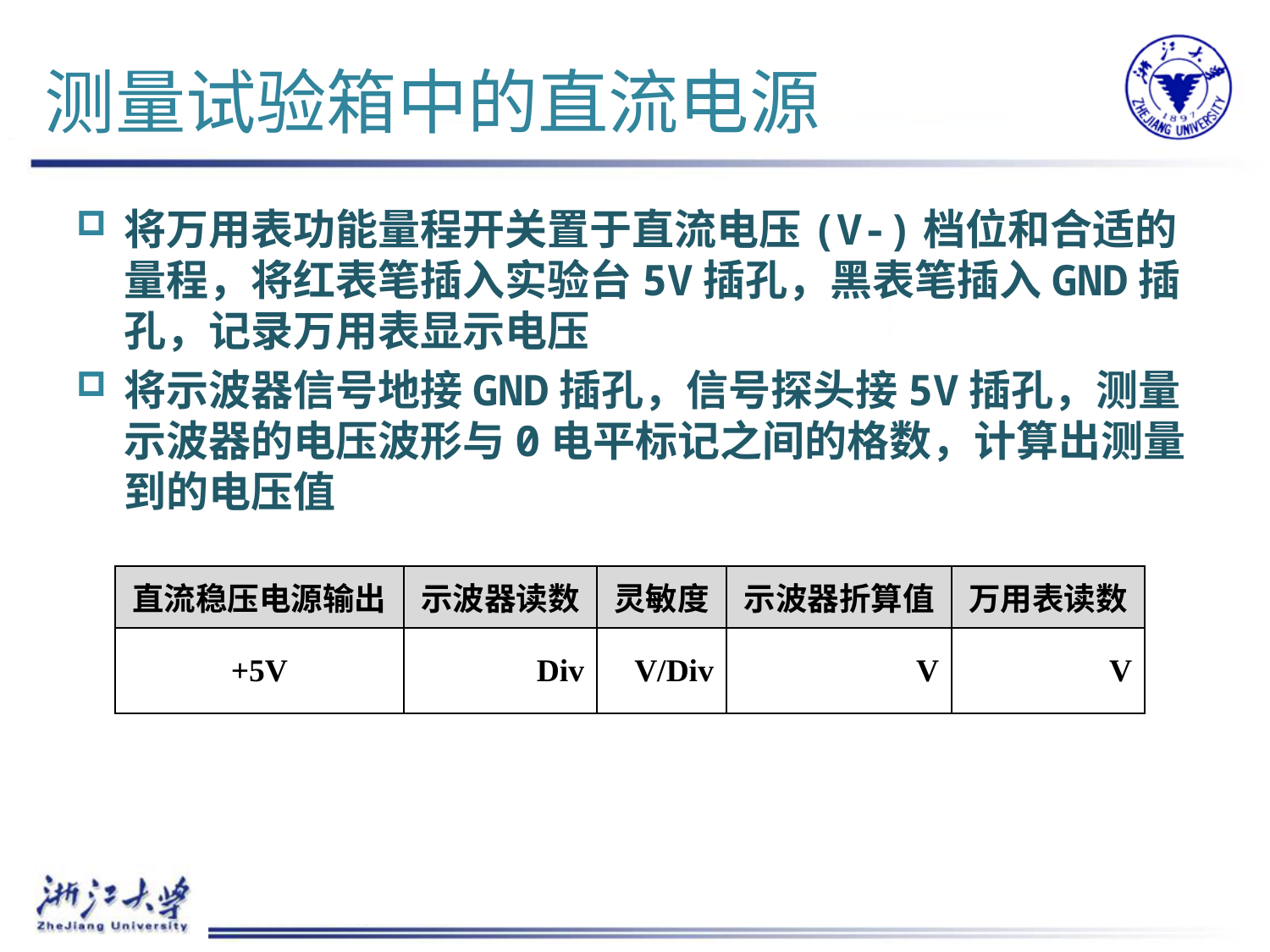

# 测量试验箱中的直流电源
将万用表功能量程开关置于直流电压(V-)档位和合适的量程，将红表笔插入实验台5V插孔，黑表笔插入GND插孔，记录万用表显示电压
将示波器信号地接GND插孔，信号探头接5V插孔，测量示波器的电压波形与0电平标记之间的格数，计算出测量到的电压值
| 直流稳压电源输出 | 示波器读数 | 灵敏度 | 示波器折算值 | 万用表读数 |
| --- | --- | --- | --- | --- |
| +5V | Div | V/Div | V | V |